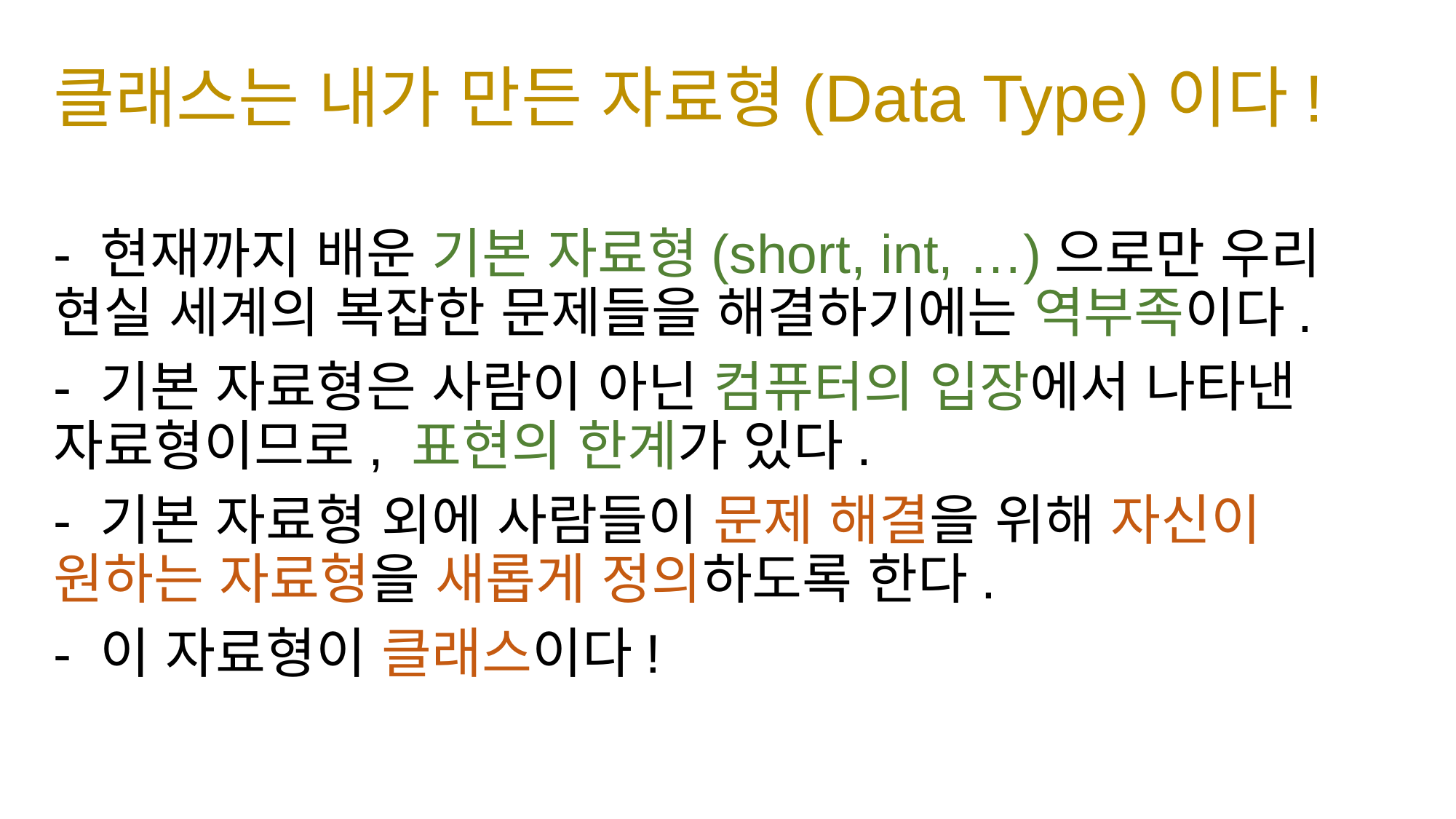

# 클래스는 내가 만든 자료형(Data Type)이다!
- 현재까지 배운 기본 자료형(short, int, …)으로만 우리 현실 세계의 복잡한 문제들을 해결하기에는 역부족이다.
- 기본 자료형은 사람이 아닌 컴퓨터의 입장에서 나타낸 자료형이므로, 표현의 한계가 있다.
- 기본 자료형 외에 사람들이 문제 해결을 위해 자신이 원하는 자료형을 새롭게 정의하도록 한다.
- 이 자료형이 클래스이다!